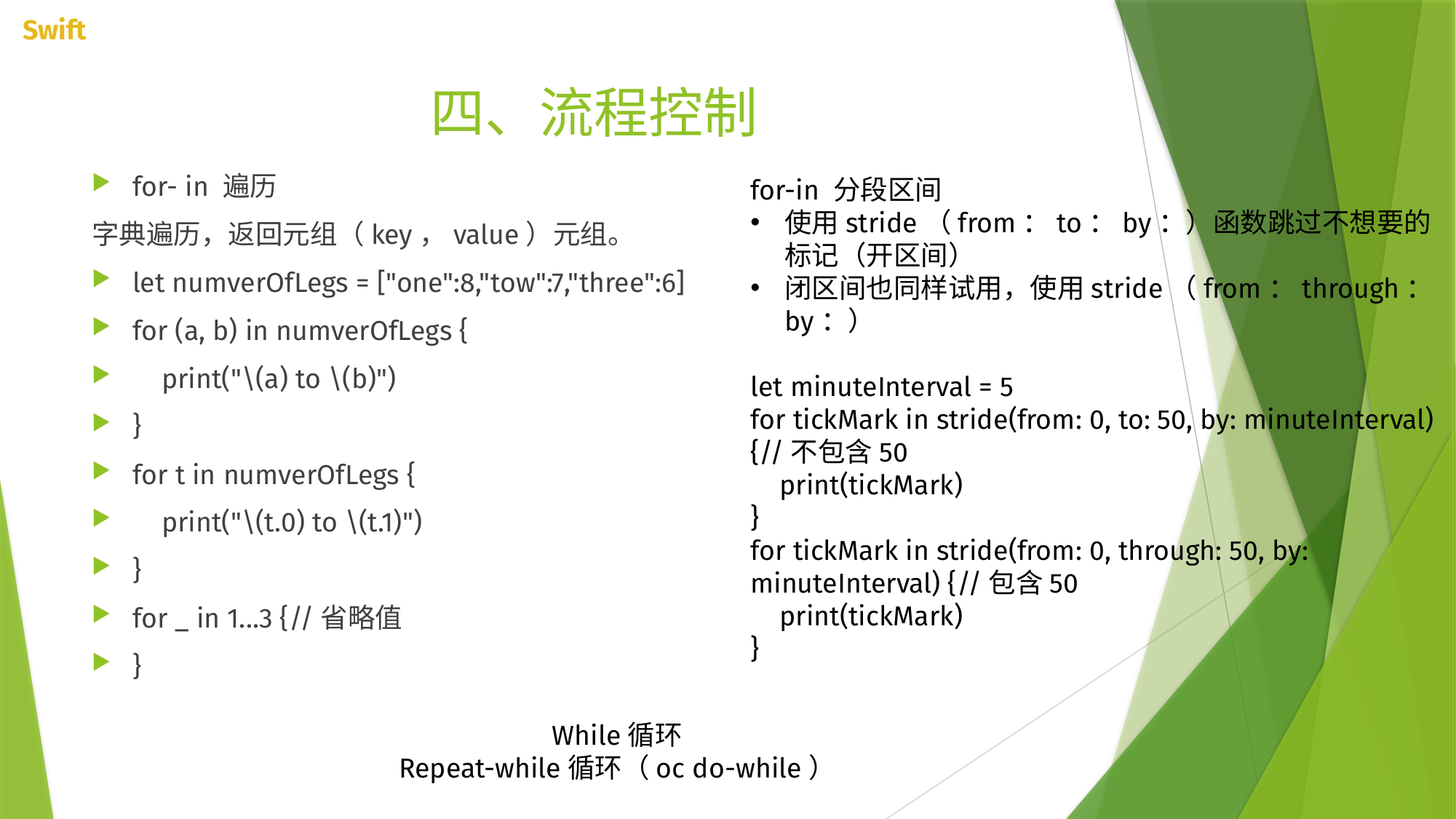

# 四、流程控制
for- in 遍历
字典遍历，返回元组（key，value）元组。
let numverOfLegs = ["one":8,"tow":7,"three":6]
for (a, b) in numverOfLegs {
    print("\(a) to \(b)")
}
for t in numverOfLegs {
    print("\(t.0) to \(t.1)")
}
for _ in 1...3 {//省略值
}

for-in 分段区间
使用stride（from：to：by：）函数跳过不想要的标记（开区间）
闭区间也同样试用，使用stride（from：through：by：）

let minuteInterval = 5
for tickMark in stride(from: 0, to: 50, by: minuteInterval) {//不包含50
    print(tickMark)
}
for tickMark in stride(from: 0, through: 50, by: minuteInterval) {//包含50
    print(tickMark)
}

While循环
Repeat-while循环（oc do-while）